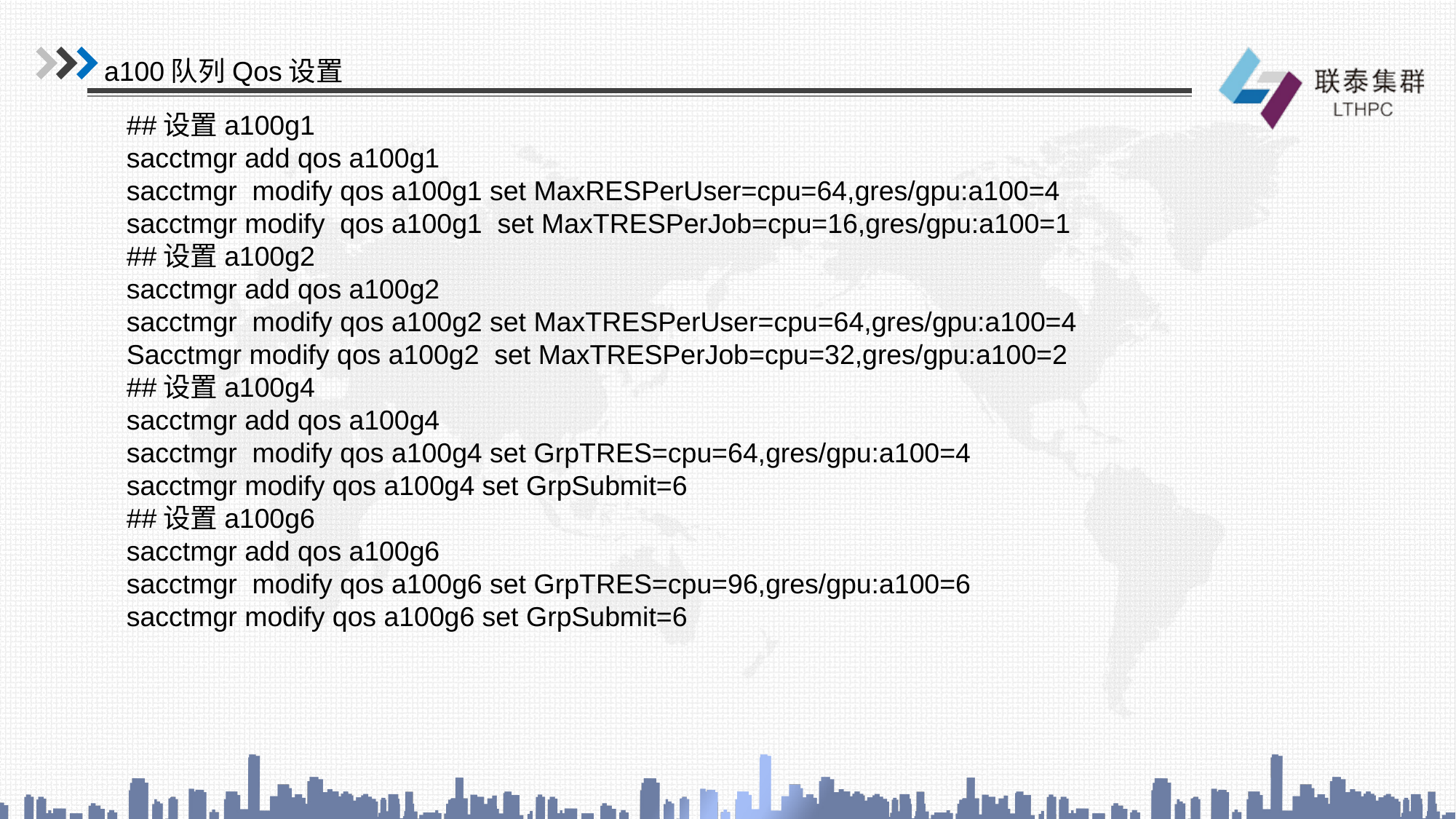

a100队列Qos设置
##设置a100g1
sacctmgr add qos a100g1
sacctmgr  modify qos a100g1 set MaxRESPerUser=cpu=64,gres/gpu:a100=4
sacctmgr modify  qos a100g1  set MaxTRESPerJob=cpu=16,gres/gpu:a100=1
##设置a100g2
sacctmgr add qos a100g2
sacctmgr  modify qos a100g2 set MaxTRESPerUser=cpu=64,gres/gpu:a100=4
Sacctmgr modify qos a100g2  set MaxTRESPerJob=cpu=32,gres/gpu:a100=2
##设置a100g4
sacctmgr add qos a100g4
sacctmgr  modify qos a100g4 set GrpTRES=cpu=64,gres/gpu:a100=4
sacctmgr modify qos a100g4 set GrpSubmit=6
##设置a100g6
sacctmgr add qos a100g6
sacctmgr  modify qos a100g6 set GrpTRES=cpu=96,gres/gpu:a100=6
sacctmgr modify qos a100g6 set GrpSubmit=6